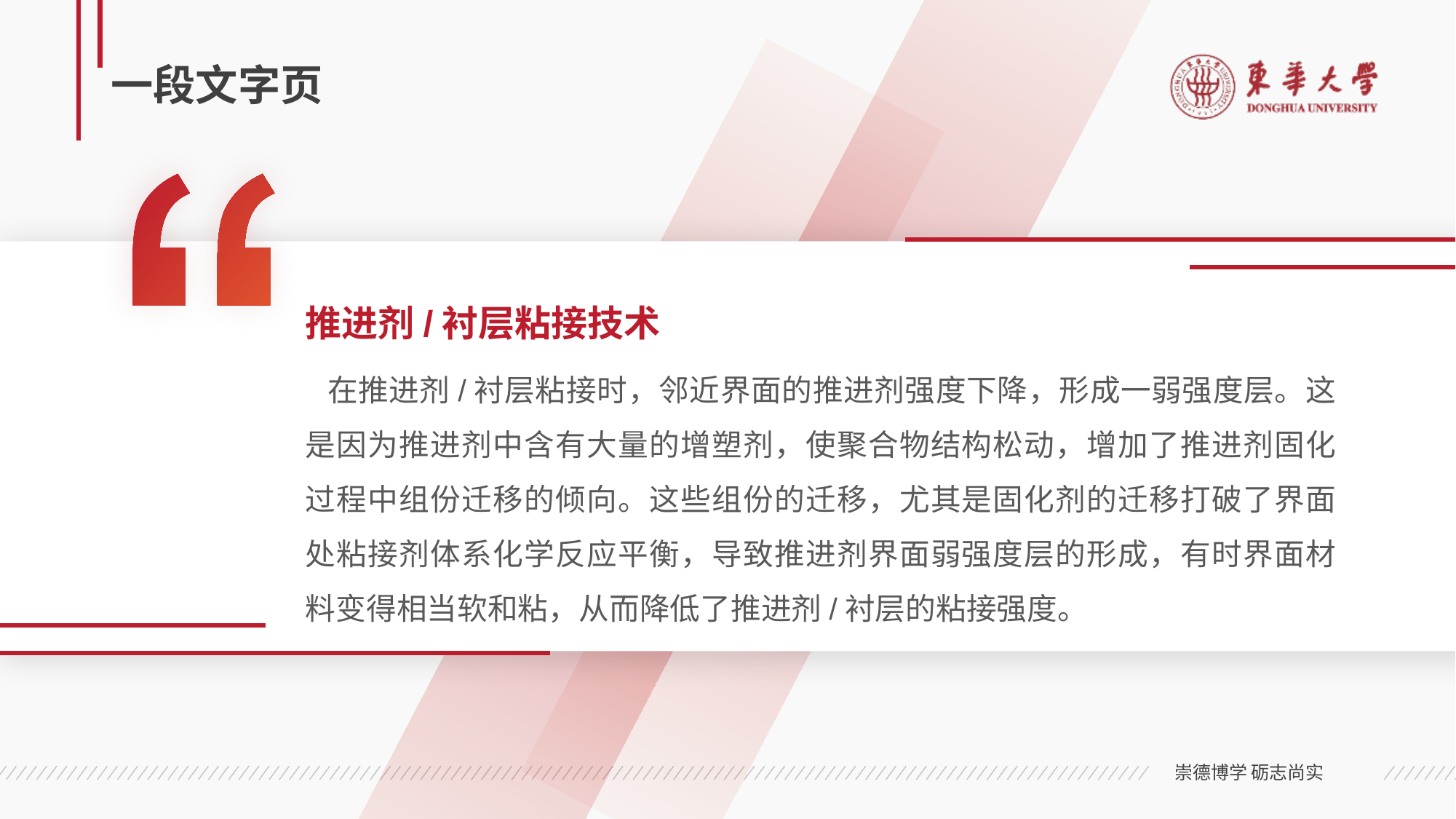

# 一段文字页

推进剂/衬层粘接技术
  在推进剂/衬层粘接时，邻近界面的推进剂强度下降，形成一弱强度层。这是因为推进剂中含有大量的增塑剂，使聚合物结构松动，增加了推进剂固化过程中组份迁移的倾向。这些组份的迁移，尤其是固化剂的迁移打破了界面处粘接剂体系化学反应平衡，导致推进剂界面弱强度层的形成，有时界面材料变得相当软和粘，从而降低了推进剂/衬层的粘接强度。